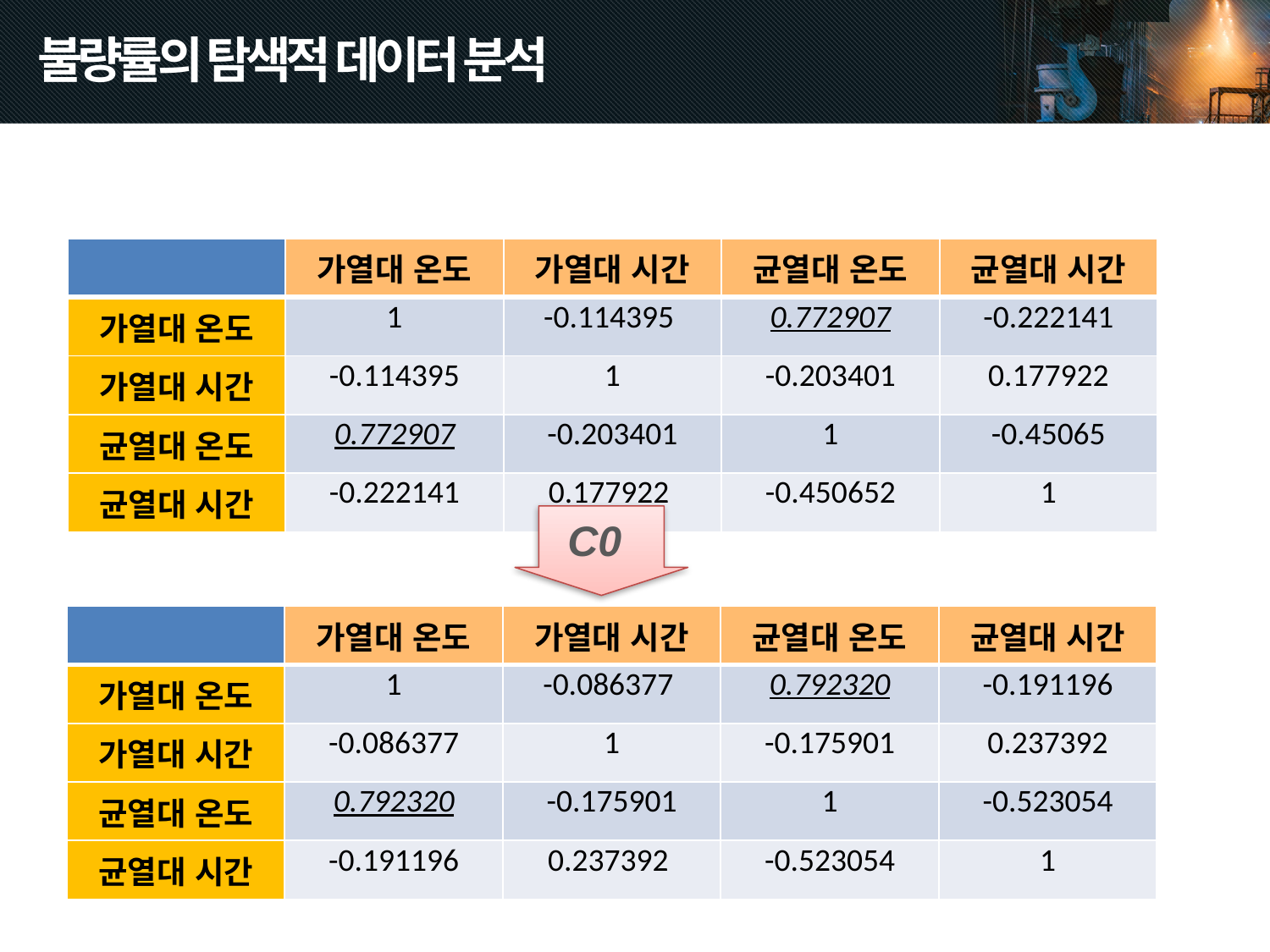

# 불량률의 탐색적 데이터 분석
|  | 가열대 온도 | 가열대 시간 | 균열대 온도 | 균열대 시간 |
| --- | --- | --- | --- | --- |
| 가열대 온도 | 1 | -0.114395 | 0.772907 | -0.222141 |
| 가열대 시간 | -0.114395 | 1 | -0.203401 | 0.177922 |
| 균열대 온도 | 0.772907 | -0.203401 | 1 | -0.45065 |
| 균열대 시간 | -0.222141 | 0.177922 | -0.450652 | 1 |

C0
|  | 가열대 온도 | 가열대 시간 | 균열대 온도 | 균열대 시간 |
| --- | --- | --- | --- | --- |
| 가열대 온도 | 1 | -0.086377 | 0.792320 | -0.191196 |
| 가열대 시간 | -0.086377 | 1 | -0.175901 | 0.237392 |
| 균열대 온도 | 0.792320 | -0.175901 | 1 | -0.523054 |
| 균열대 시간 | -0.191196 | 0.237392 | -0.523054 | 1 |